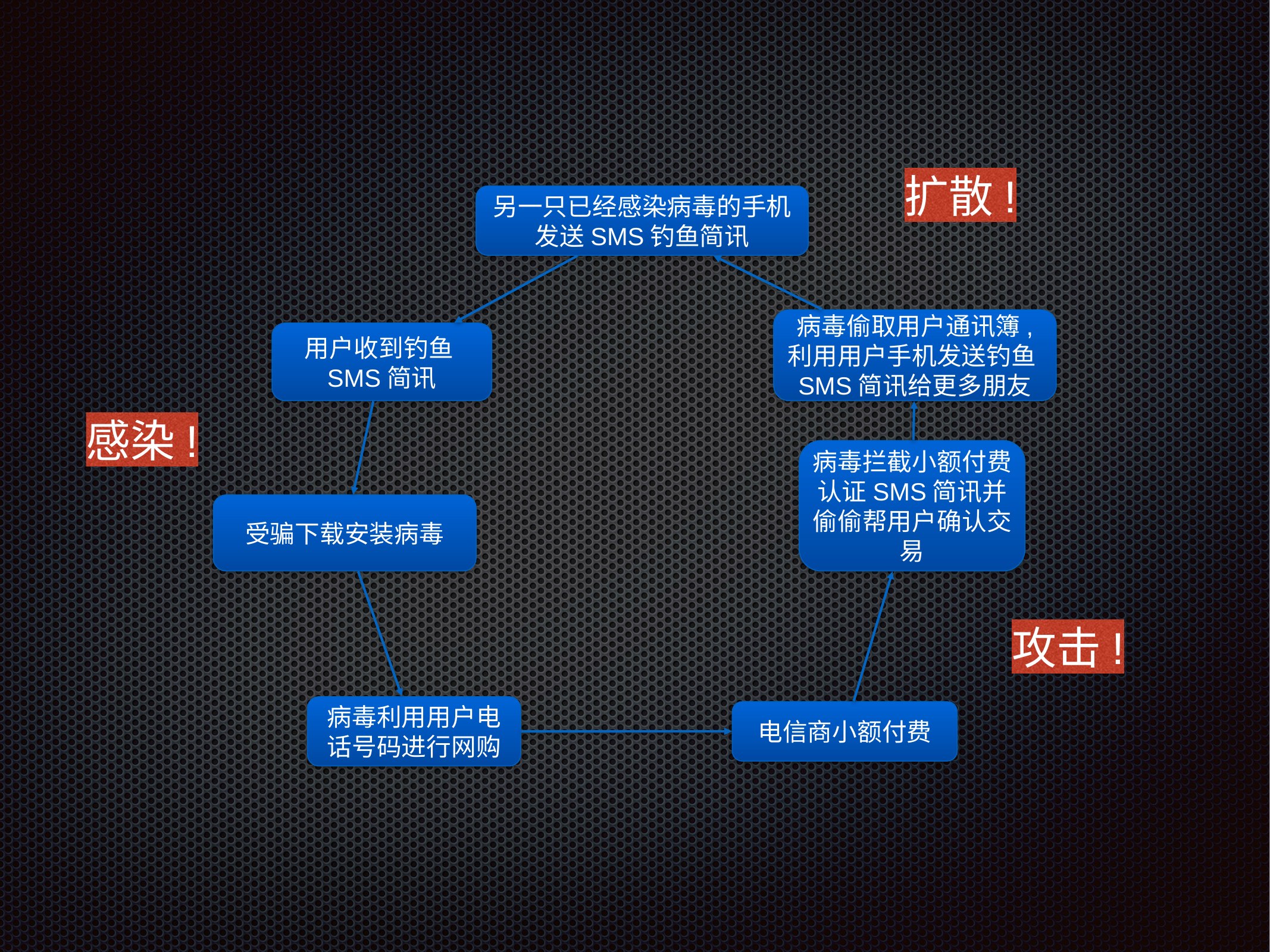

扩散!

另一只已经感染病毒的手机发送SMS钓鱼简讯

病毒偷取用户通讯簿, 利用用户手机发送钓鱼SMS简讯给更多朋友

用户收到钓鱼SMS简讯

感染!

病毒拦截小额付费认证SMS简讯并偷偷帮用户确认交易

受骗下载安装病毒

攻击!

病毒利用用户电话号码进行网购

电信商小额付费